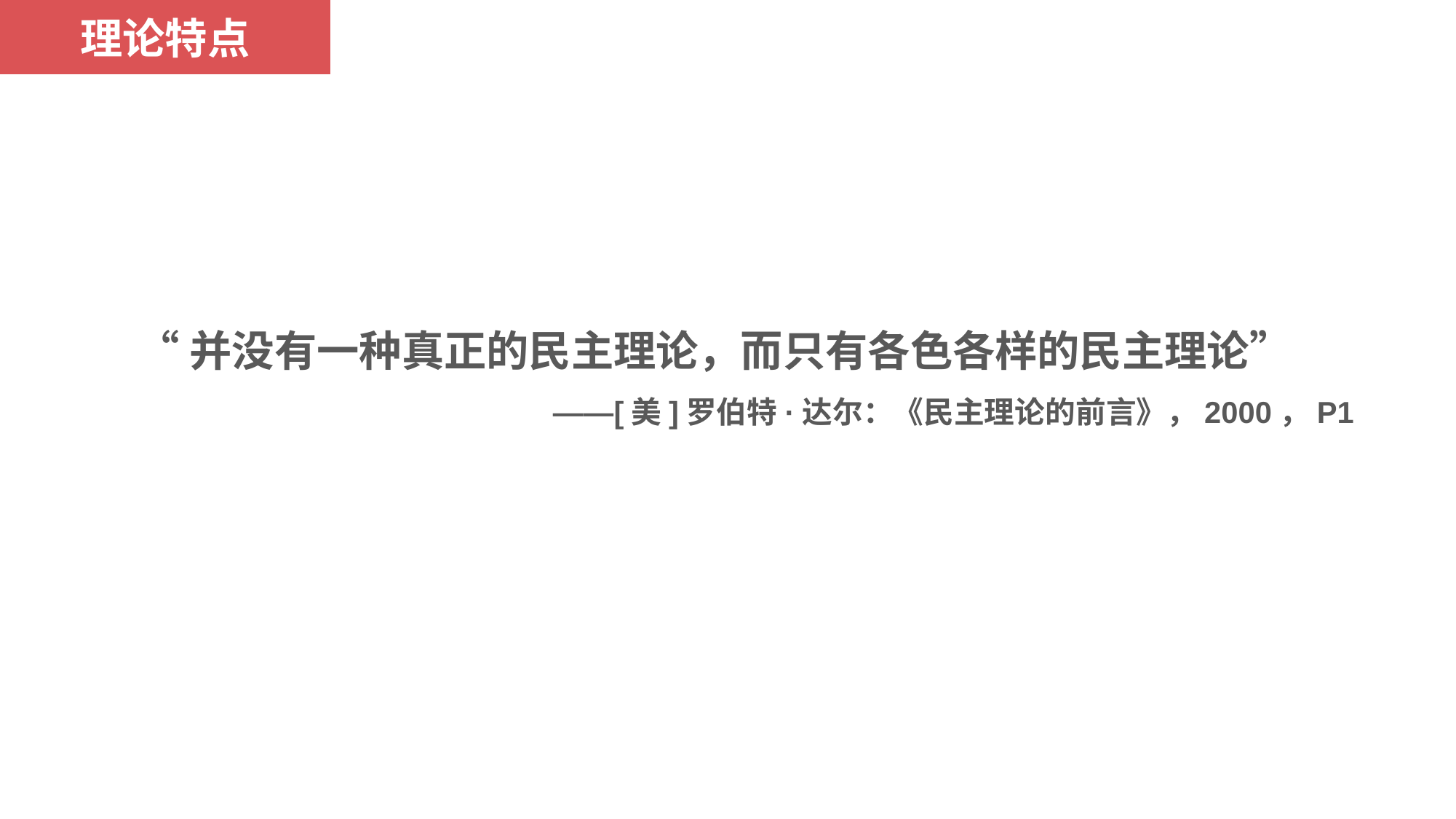

理论特点
    “并没有一种真正的民主理论，而只有各色各样的民主理论”
——[美]罗伯特·达尔：《民主理论的前言》，2000，P1